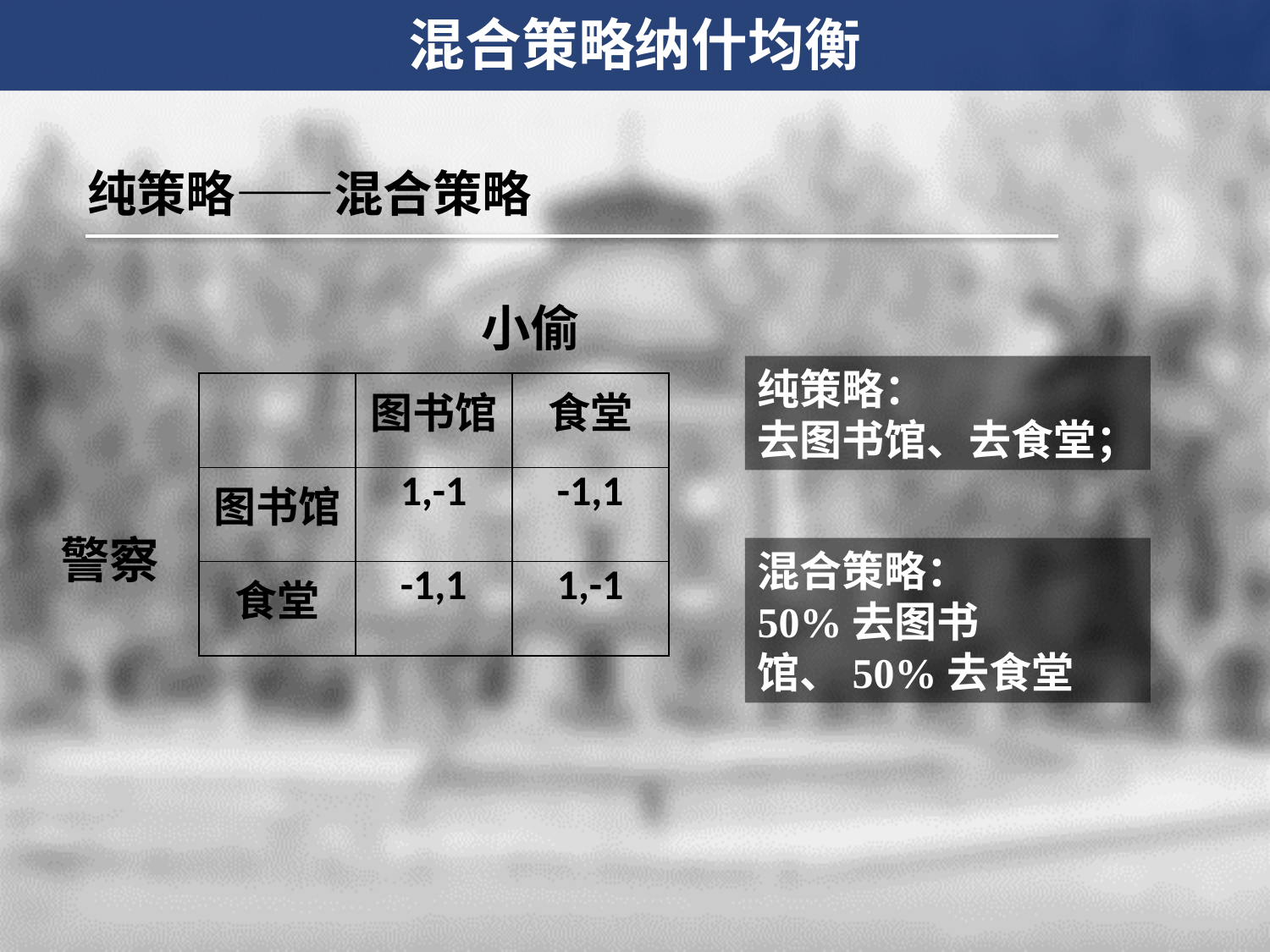

混合策略纳什均衡

纯策略——混合策略
小偷
纯策略：
去图书馆、去食堂；
|  | 图书馆 | 食堂 |
| --- | --- | --- |
| 图书馆 | 1,-1 | -1,1 |
| 食堂 | -1,1 | 1,-1 |
警察
混合策略：
50%去图书馆、50%去食堂